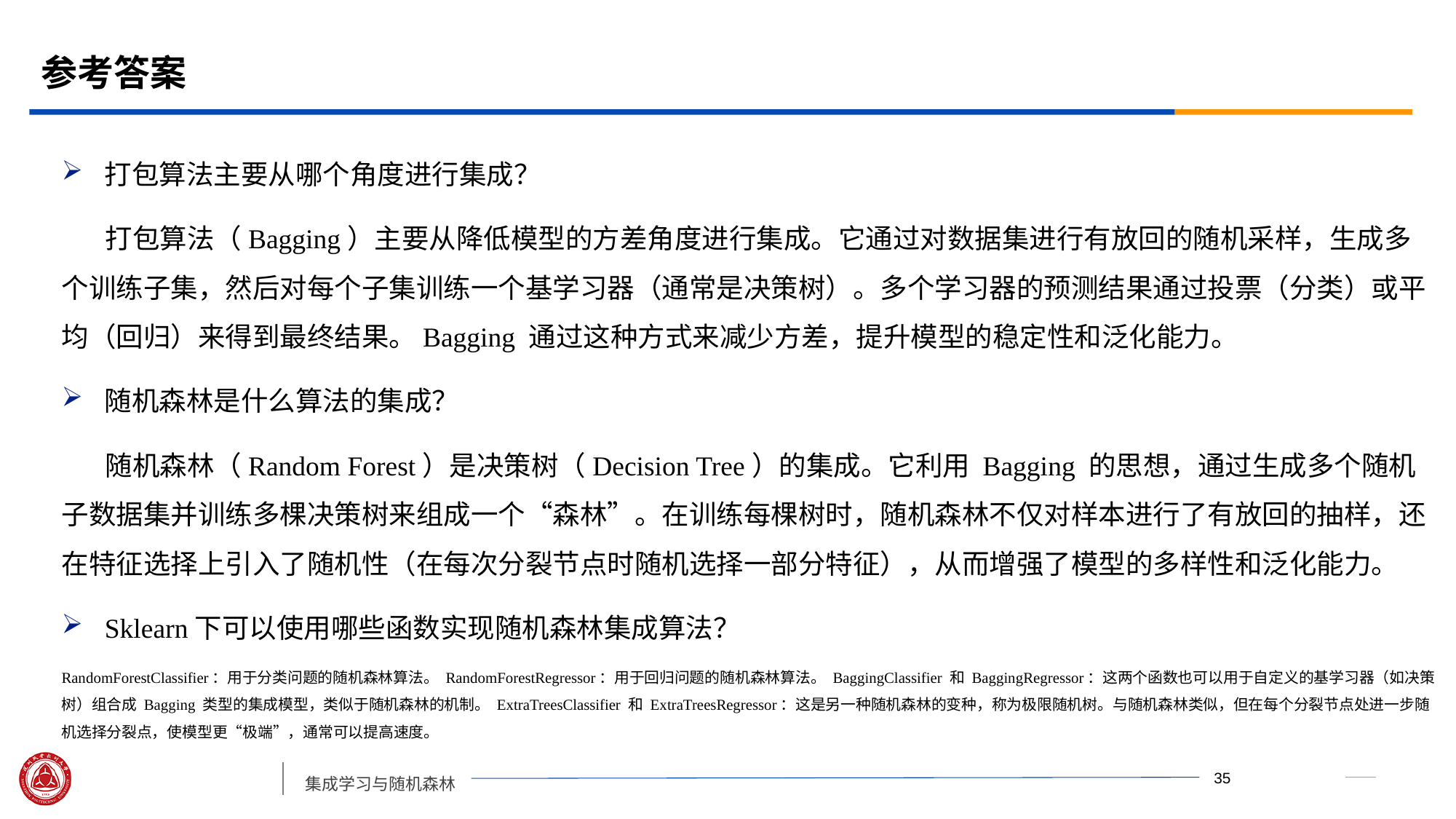

# 参考答案
打包算法主要从哪个角度进行集成？
      打包算法（Bagging）主要从降低模型的方差角度进行集成。它通过对数据集进行有放回的随机采样，生成多个训练子集，然后对每个子集训练一个基学习器（通常是决策树）。多个学习器的预测结果通过投票（分类）或平均（回归）来得到最终结果。Bagging 通过这种方式来减少方差，提升模型的稳定性和泛化能力。
随机森林是什么算法的集成？
      随机森林（Random Forest）是决策树（Decision Tree）的集成。它利用 Bagging 的思想，通过生成多个随机子数据集并训练多棵决策树来组成一个“森林”。在训练每棵树时，随机森林不仅对样本进行了有放回的抽样，还在特征选择上引入了随机性（在每次分裂节点时随机选择一部分特征），从而增强了模型的多样性和泛化能力。
Sklearn下可以使用哪些函数实现随机森林集成算法？
RandomForestClassifier：用于分类问题的随机森林算法。 RandomForestRegressor：用于回归问题的随机森林算法。 BaggingClassifier 和 BaggingRegressor：这两个函数也可以用于自定义的基学习器（如决策树）组合成 Bagging 类型的集成模型，类似于随机森林的机制。 ExtraTreesClassifier 和 ExtraTreesRegressor：这是另一种随机森林的变种，称为极限随机树。与随机森林类似，但在每个分裂节点处进一步随机选择分裂点，使模型更“极端”，通常可以提高速度。